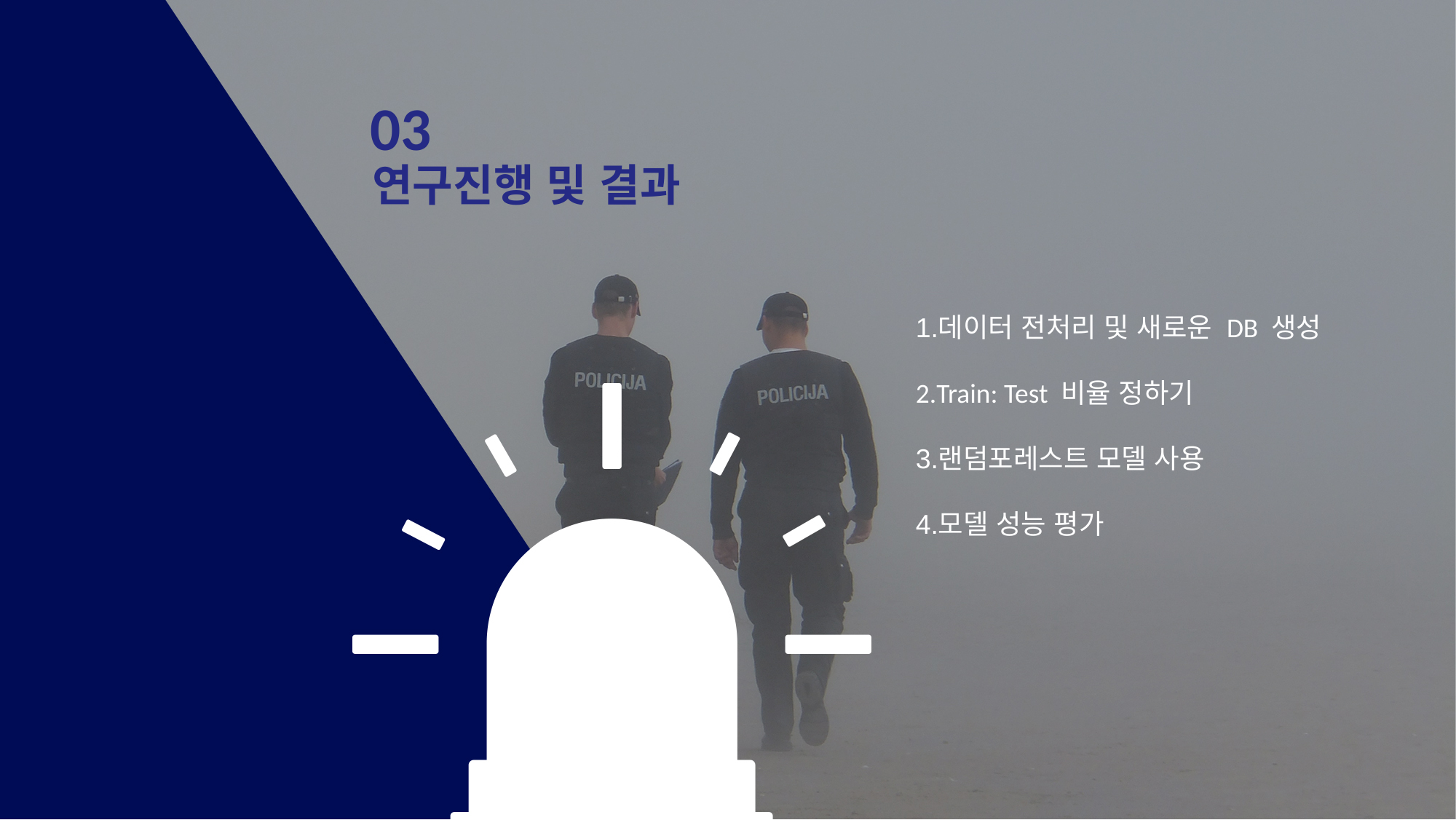

03
연구진행 및 결과
데이터 전처리 및 새로운 DB 생성
Train: Test 비율 정하기
랜덤포레스트 모델 사용
모델 성능 평가